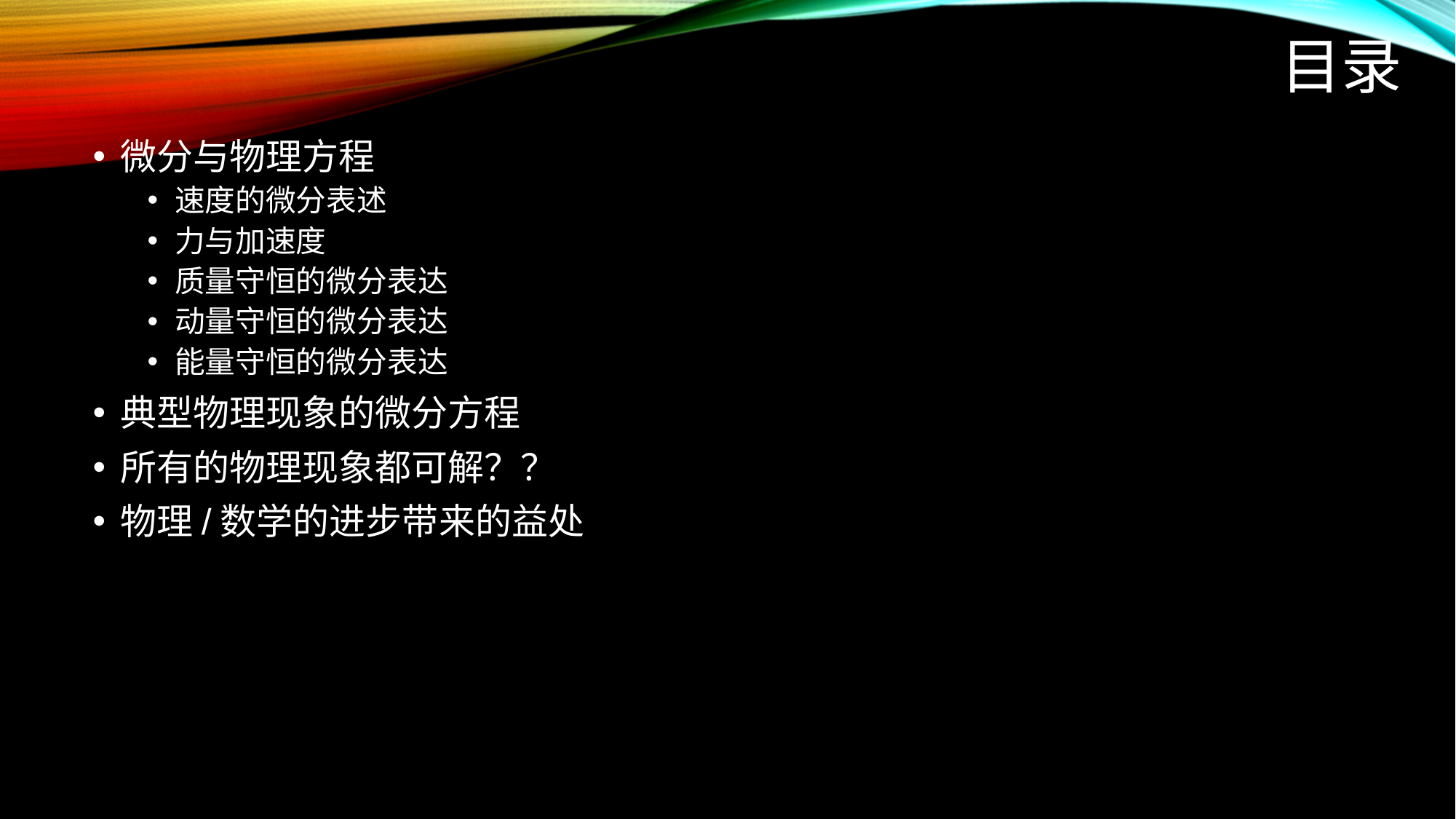

# 目录
微分与物理方程
速度的微分表述
力与加速度
质量守恒的微分表达
动量守恒的微分表达
能量守恒的微分表达
典型物理现象的微分方程
所有的物理现象都可解？？
物理/数学的进步带来的益处